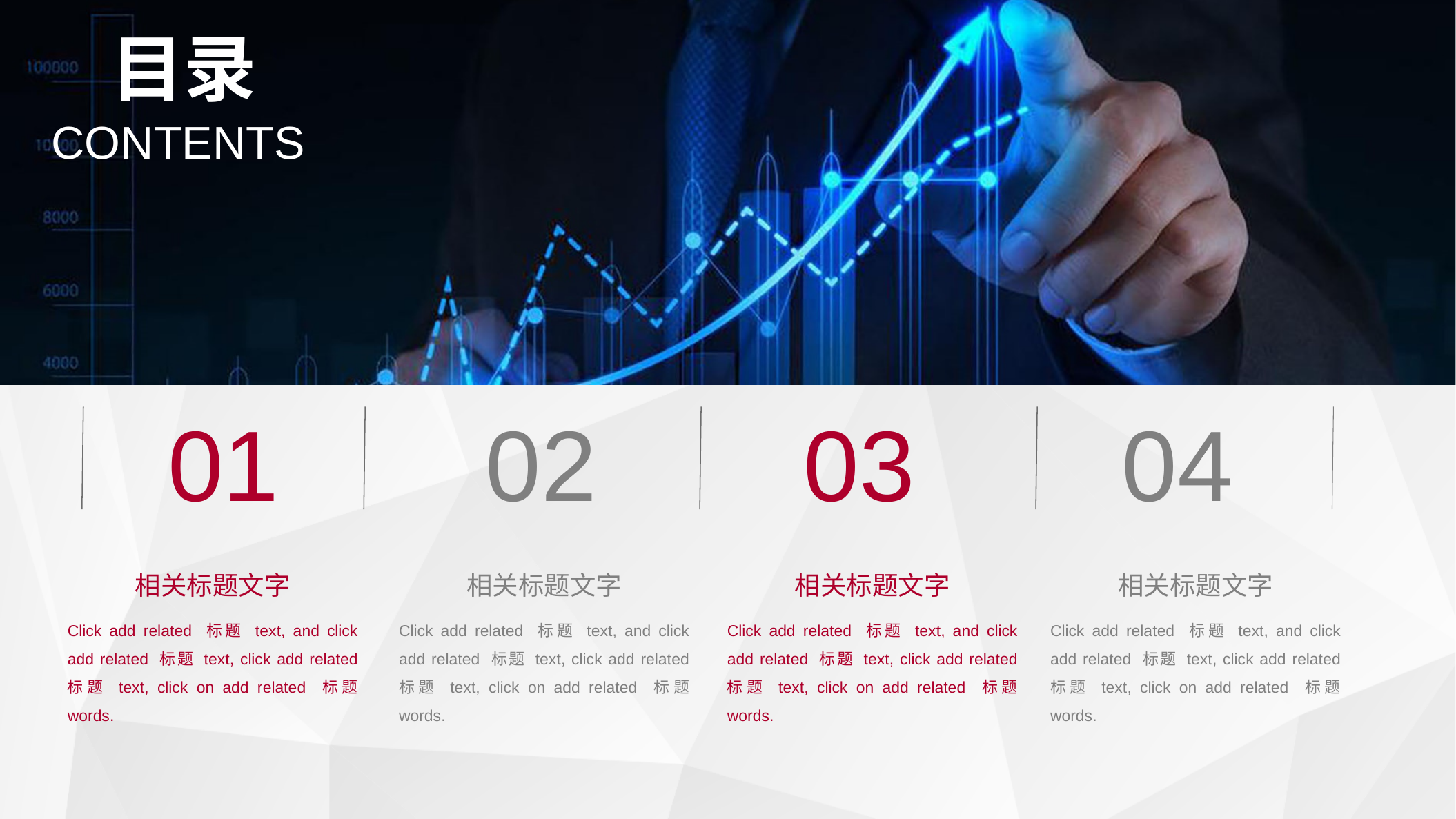

目录
CONTENTS
01
02
03
04
相关标题文字
相关标题文字
相关标题文字
相关标题文字
Click add related 标题 text, and click add related 标题 text, click add related 标题 text, click on add related 标题 words.
Click add related 标题 text, and click add related 标题 text, click add related 标题 text, click on add related 标题 words.
Click add related 标题 text, and click add related 标题 text, click add related 标题 text, click on add related 标题 words.
Click add related 标题 text, and click add related 标题 text, click add related 标题 text, click on add related 标题 words.